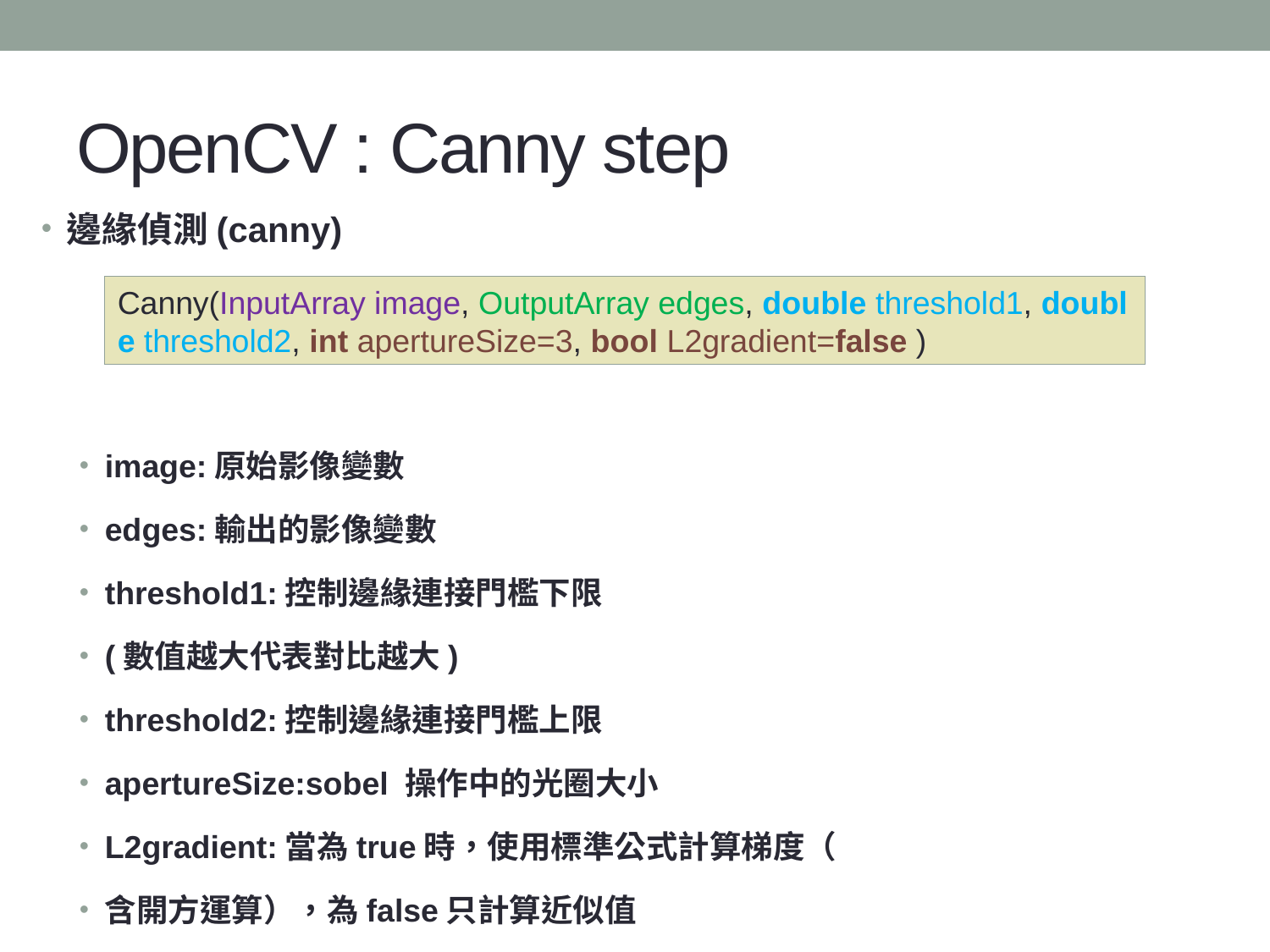

# OpenCV : Canny step

邊緣偵測(canny)

image:原始影像變數
edges:輸出的影像變數
threshold1:控制邊緣連接門檻下限
(數值越大代表對比越大)
threshold2:控制邊緣連接門檻上限
apertureSize:sobel 操作中的光圈大小
L2gradient:當為true時，使用標準公式計算梯度（
含開方運算），為false只計算近似值
Canny(InputArray image, OutputArray edges, double threshold1, double threshold2, int apertureSize=3, bool L2gradient=false )